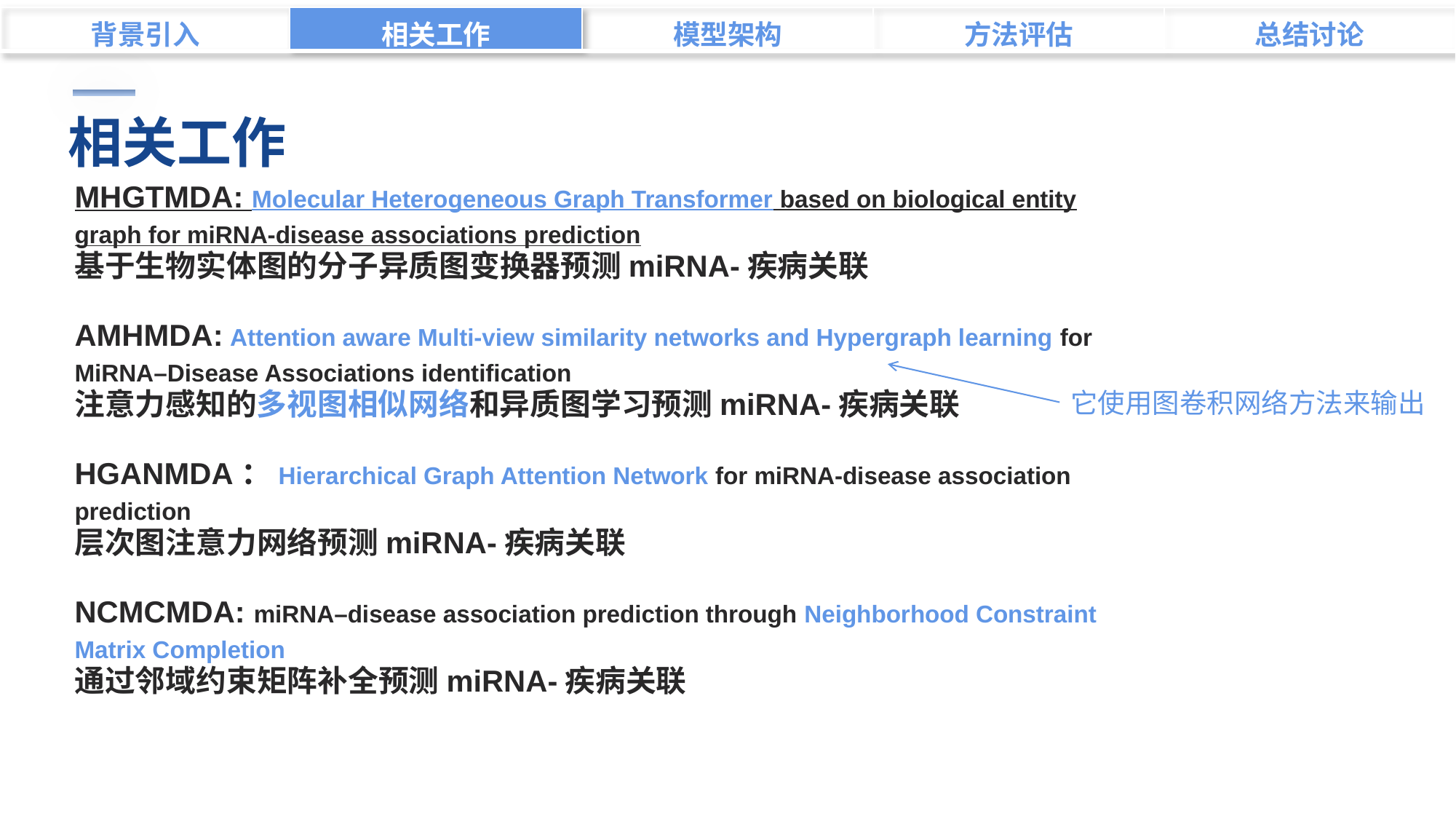

| 背景引入 | 相关工作 | 模型架构 | 方法评估 | 总结讨论 |
| --- | --- | --- | --- | --- |

相关工作
MHGTMDA: Molecular Heterogeneous Graph Transformer based on biological entity graph for miRNA-disease associations prediction
基于生物实体图的分子异质图变换器预测miRNA-疾病关联

AMHMDA: Attention aware Multi-view similarity networks and Hypergraph learning for MiRNA–Disease Associations identification
注意力感知的多视图相似网络和异质图学习预测miRNA-疾病关联

HGANMDA：Hierarchical Graph Attention Network for miRNA-disease association prediction
层次图注意力网络预测miRNA-疾病关联

NCMCMDA: miRNA–disease association prediction through Neighborhood Constraint Matrix Completion
通过邻域约束矩阵补全预测miRNA-疾病关联
它使用图卷积网络方法来输出
5